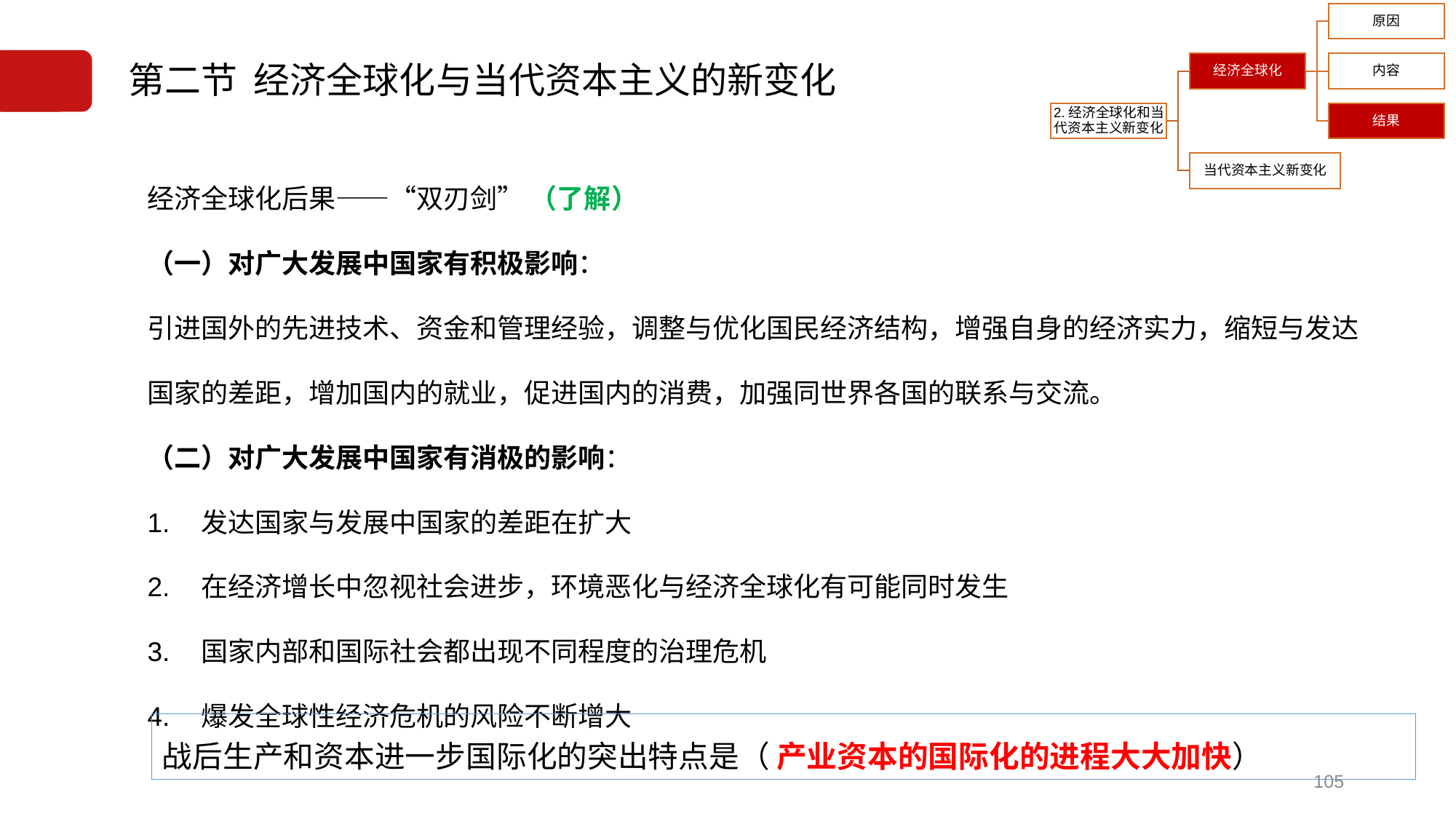

2.经济全球化和当代资本主义新变化
经济全球化
原因
内容
结果
当代资本主义新变化
# 第二节  经济全球化与当代资本主义的新变化
经济全球化后果——“双刃剑” （了解）
（一）对广大发展中国家有积极影响：
引进国外的先进技术、资金和管理经验，调整与优化国民经济结构，增强自身的经济实力，缩短与发达国家的差距，增加国内的就业，促进国内的消费，加强同世界各国的联系与交流。
（二）对广大发展中国家有消极的影响：
发达国家与发展中国家的差距在扩大
在经济增长中忽视社会进步，环境恶化与经济全球化有可能同时发生
国家内部和国际社会都出现不同程度的治理危机
爆发全球性经济危机的风险不断增大
战后生产和资本进一步国际化的突出特点是（ 产业资本的国际化的进程大大加快）
105